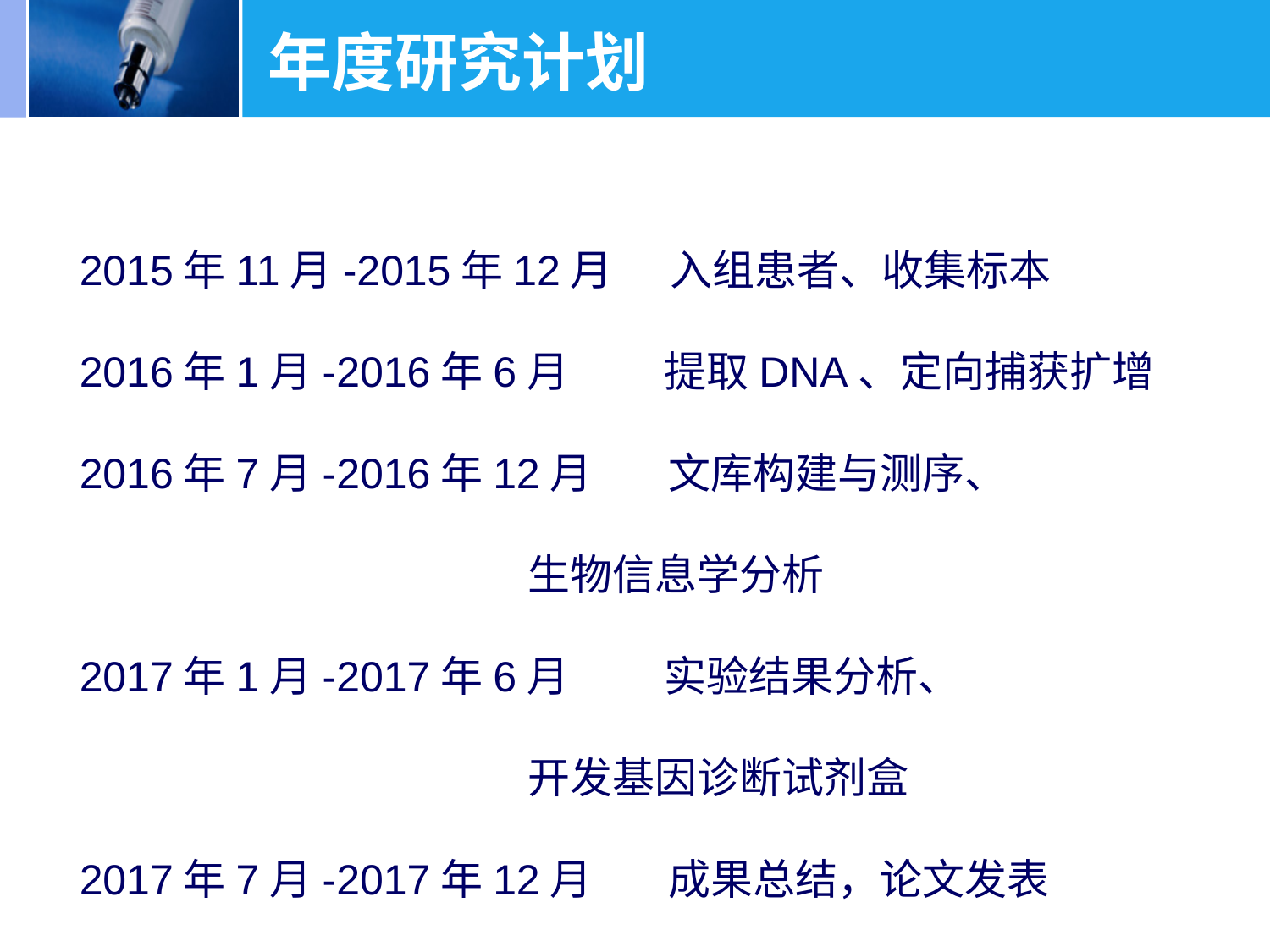

# 年度研究计划
2015年11月-2015年12月      入组患者、收集标本
2016年1月-2016年6月          提取DNA、定向捕获扩增
2016年7月-2016年12月        文库构建与测序、
                                              生物信息学分析
2017年1月-2017年6月          实验结果分析、
                                              开发基因诊断试剂盒
2017年7月-2017年12月        成果总结，论文发表